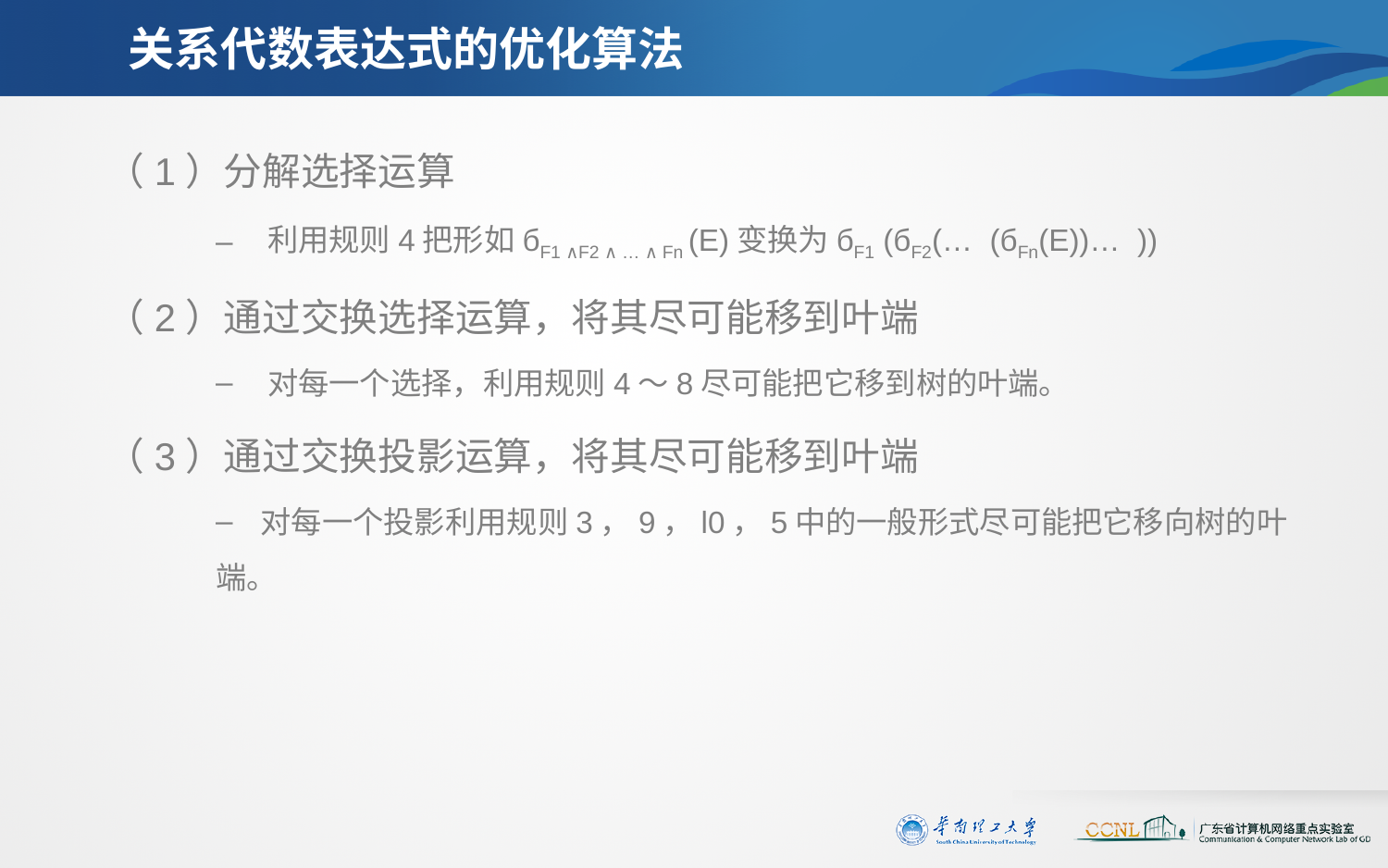

# 关系代数表达式的优化算法
（1）分解选择运算
    利用规则4把形如бF1 ∧F2 ∧ … ∧ Fn (E)变换为бF1 (бF2(…  (бFn(E))…  ))
（2）通过交换选择运算，将其尽可能移到叶端
    对每一个选择，利用规则4～8尽可能把它移到树的叶端。
（3）通过交换投影运算，将其尽可能移到叶端
   对每一个投影利用规则3，9，l0，5中的一般形式尽可能把它移向树的叶端。